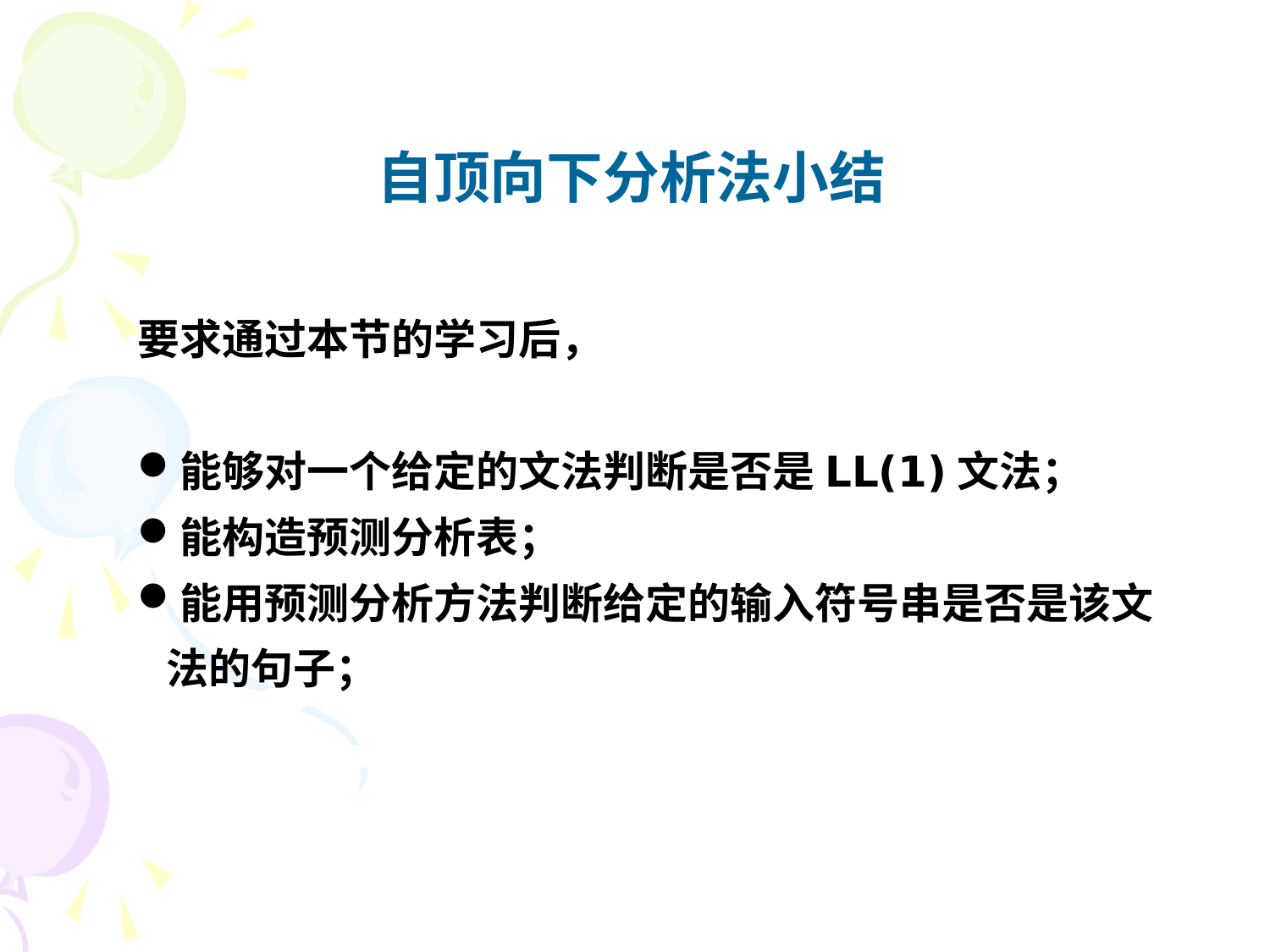

自顶向下分析法小结
要求通过本节的学习后，

能够对一个给定的文法判断是否是LL(1)文法；
能构造预测分析表；
能用预测分析方法判断给定的输入符号串是否是该文
  法的句子；
101